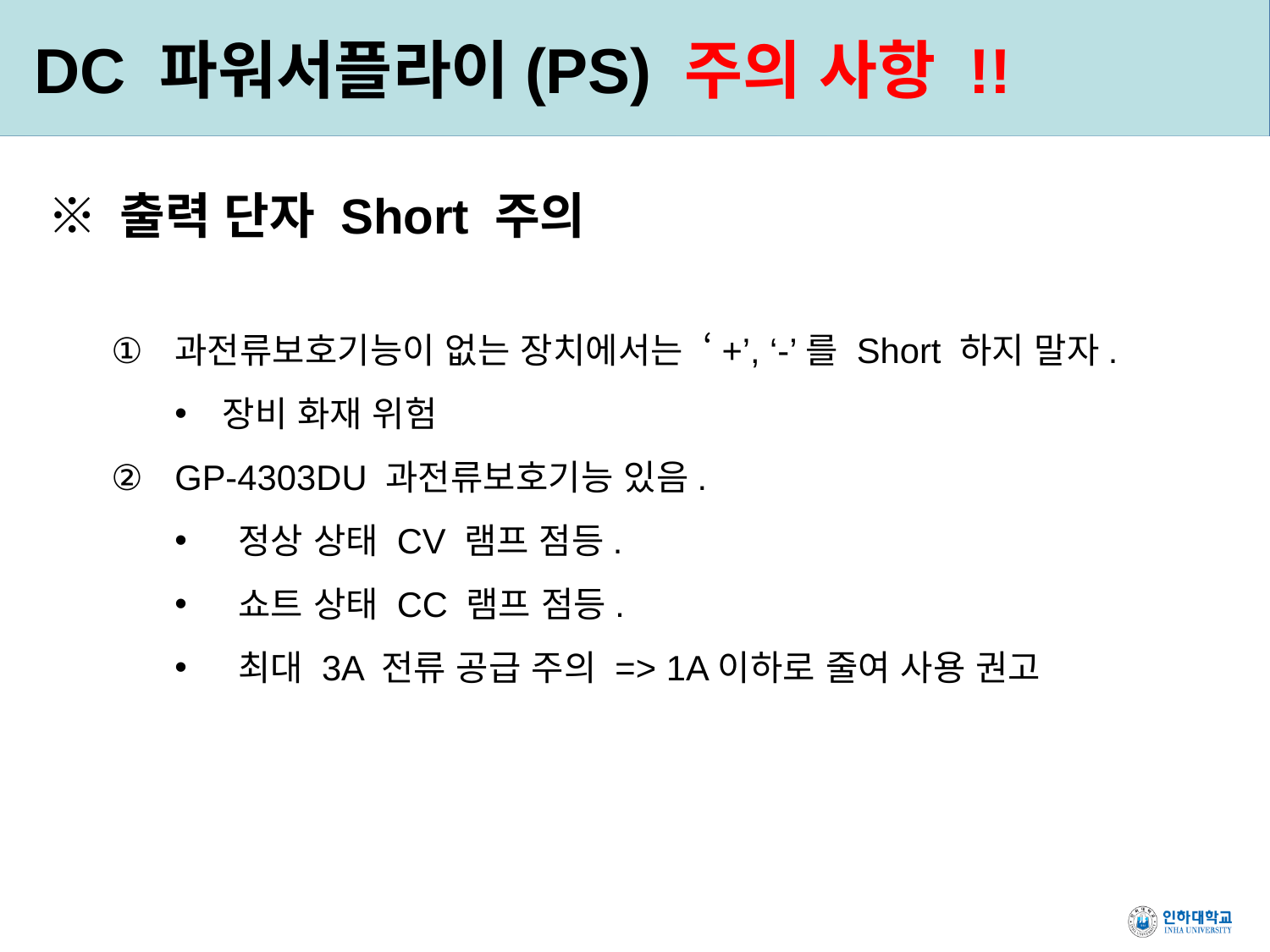

# DC 파워서플라이(PS) 주의 사항 !!
※ 출력 단자 Short 주의

과전류보호기능이 없는 장치에서는  ‘+’, ‘-’를 Short 하지 말자.
장비 화재 위험
GP-4303DU 과전류보호기능 있음.
정상 상태 CV 램프 점등.
쇼트 상태 CC 램프 점등.
최대 3A 전류 공급 주의 => 1A이하로 줄여 사용 권고